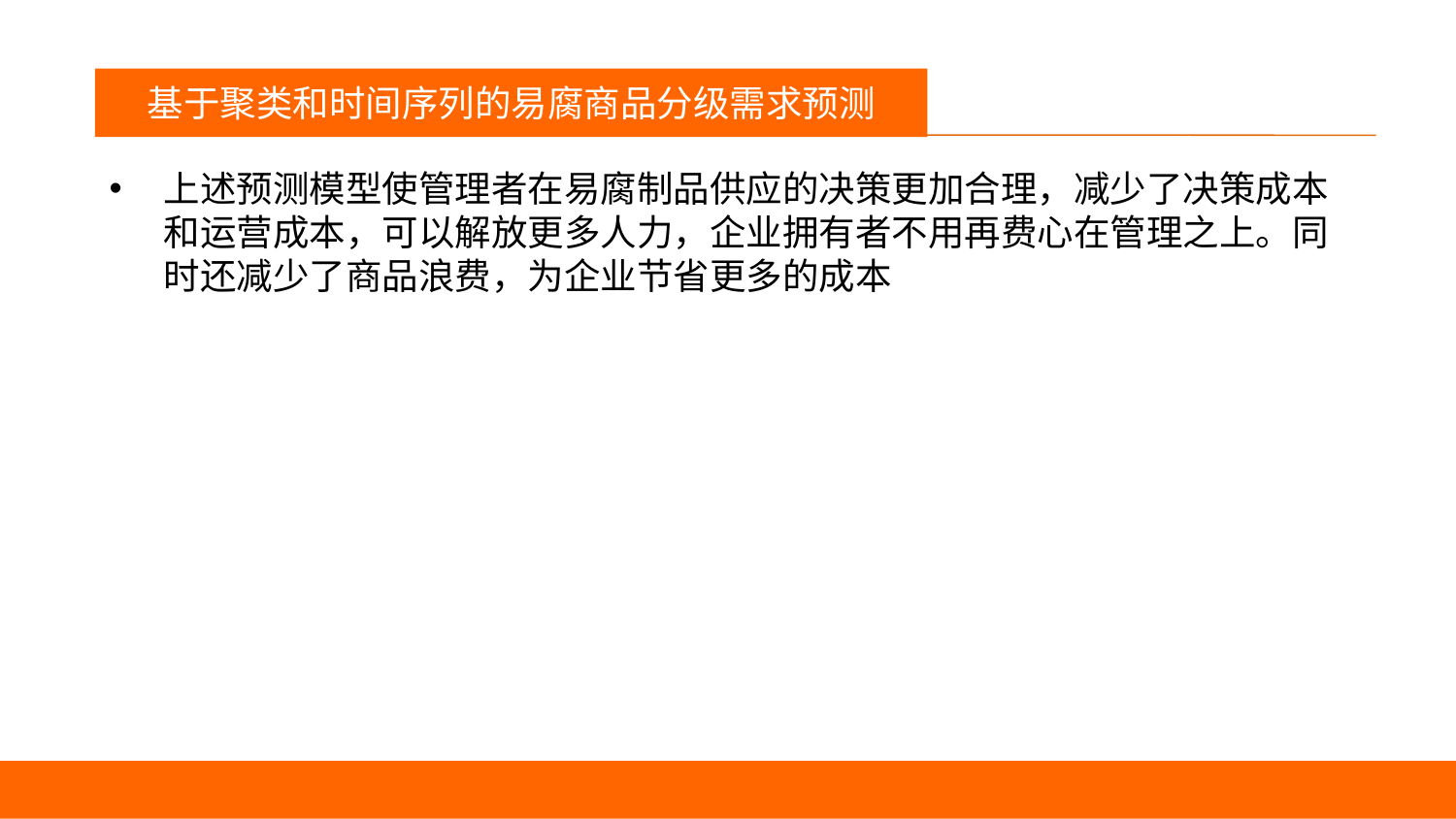

议程
基于聚类和时间序列的易腐商品分级需求预测

上述预测模型使管理者在易腐制品供应的决策更加合理，减少了决策成本和运营成本，可以解放更多人力，企业拥有者不用再费心在管理之上。同时还减少了商品浪费，为企业节省更多的成本